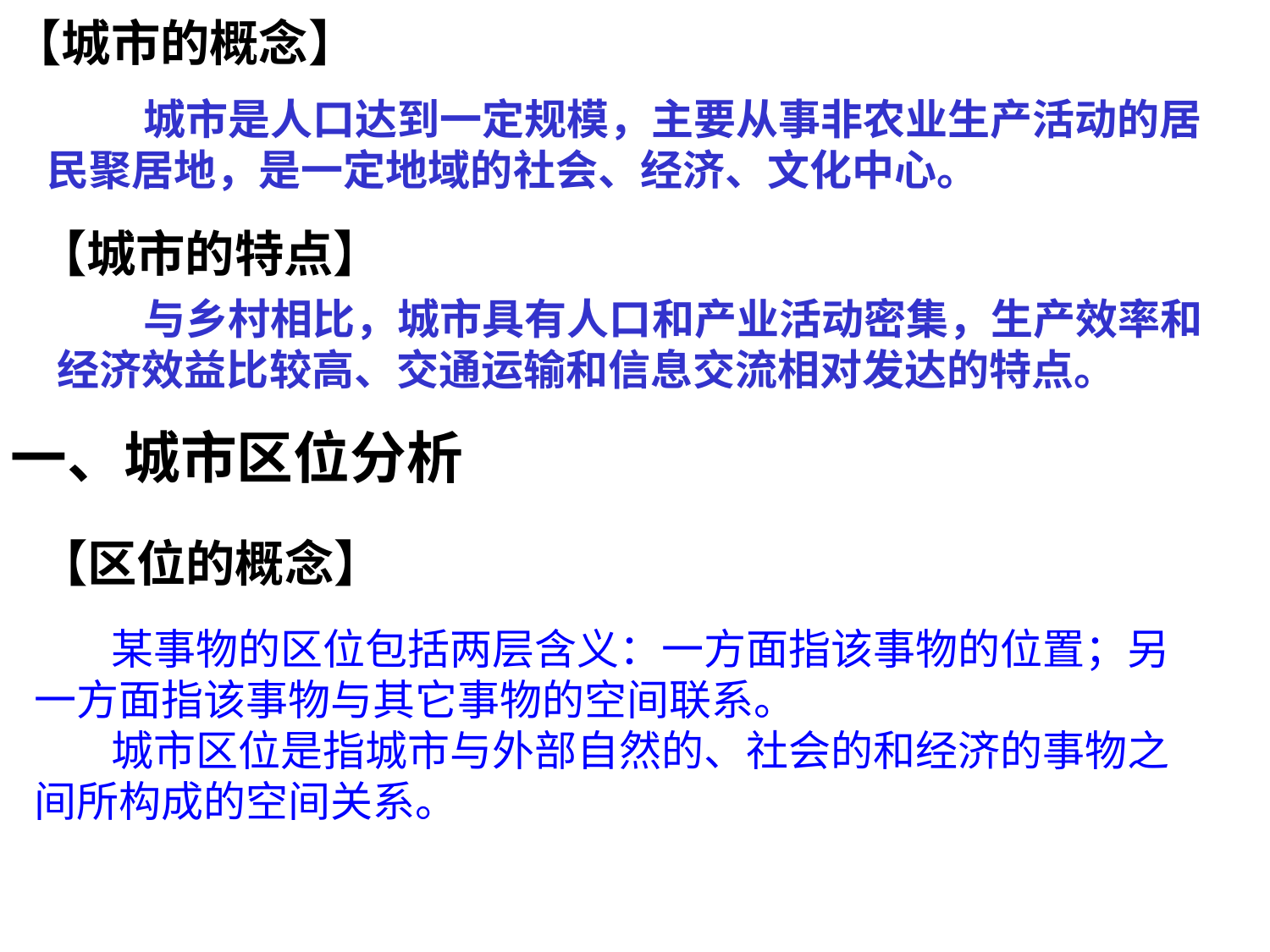

【城市的概念】
         城市是人口达到一定规模，主要从事非农业生产活动的居民聚居地，是一定地域的社会、经济、文化中心。
【城市的特点】
        与乡村相比，城市具有人口和产业活动密集，生产效率和经济效益比较高、交通运输和信息交流相对发达的特点。
一、城市区位分析
【区位的概念】
       某事物的区位包括两层含义：一方面指该事物的位置；另一方面指该事物与其它事物的空间联系。
       城市区位是指城市与外部自然的、社会的和经济的事物之间所构成的空间关系。